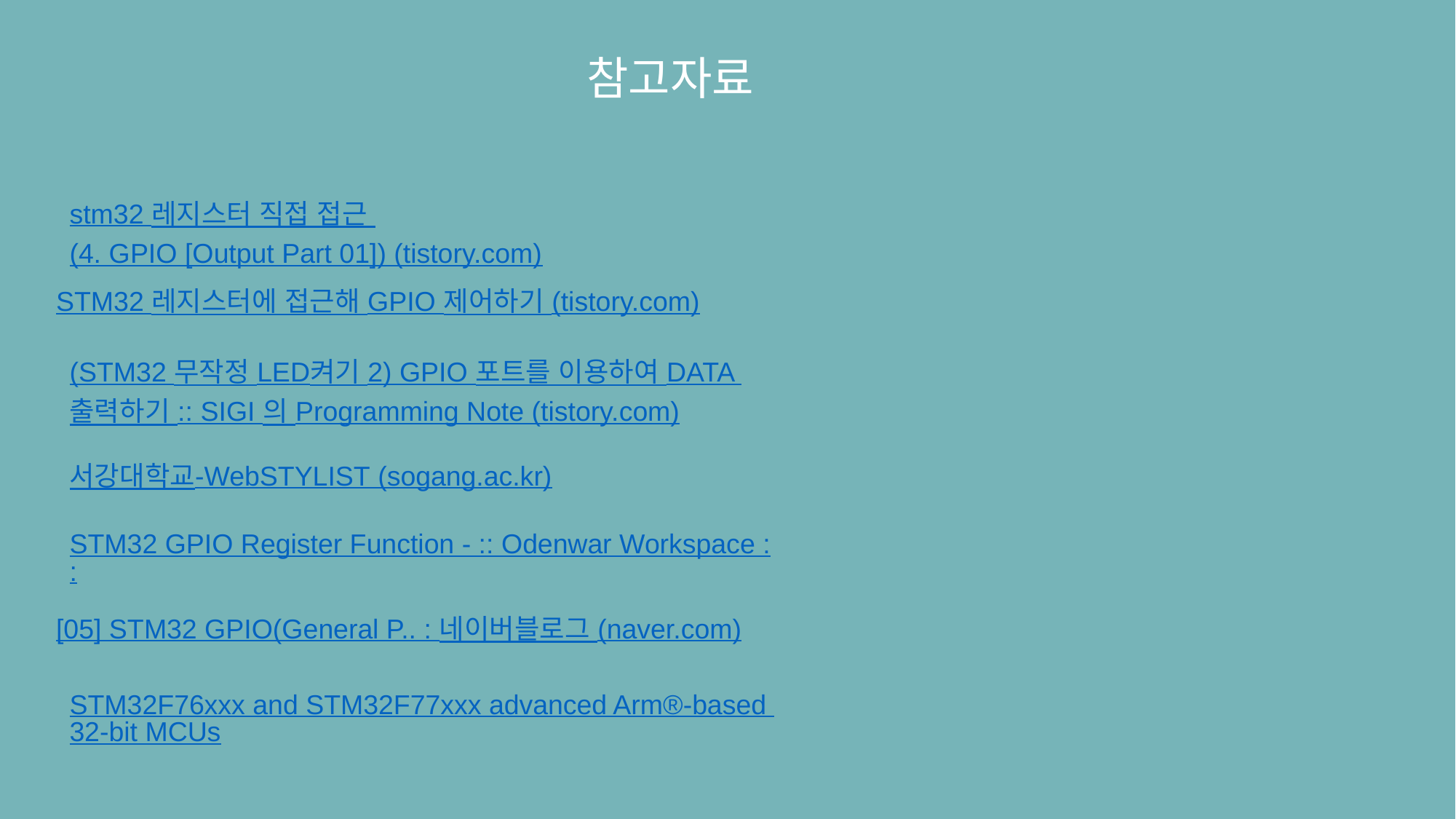

참고자료
stm32 레지스터 직접 접근 (4. GPIO [Output Part 01]) (tistory.com)
STM32 레지스터에 접근해 GPIO 제어하기 (tistory.com)
(STM32 무작정 LED켜기 2) GPIO 포트를 이용하여 DATA 출력하기 :: SIGI 의 Programming Note (tistory.com)
서강대학교-WebSTYLIST (sogang.ac.kr)
STM32 GPIO Register Function - :: Odenwar Workspace ::
[05] STM32 GPIO(General P.. : 네이버블로그 (naver.com)
STM32F76xxx and STM32F77xxx advanced Arm®-based 32-bit MCUs